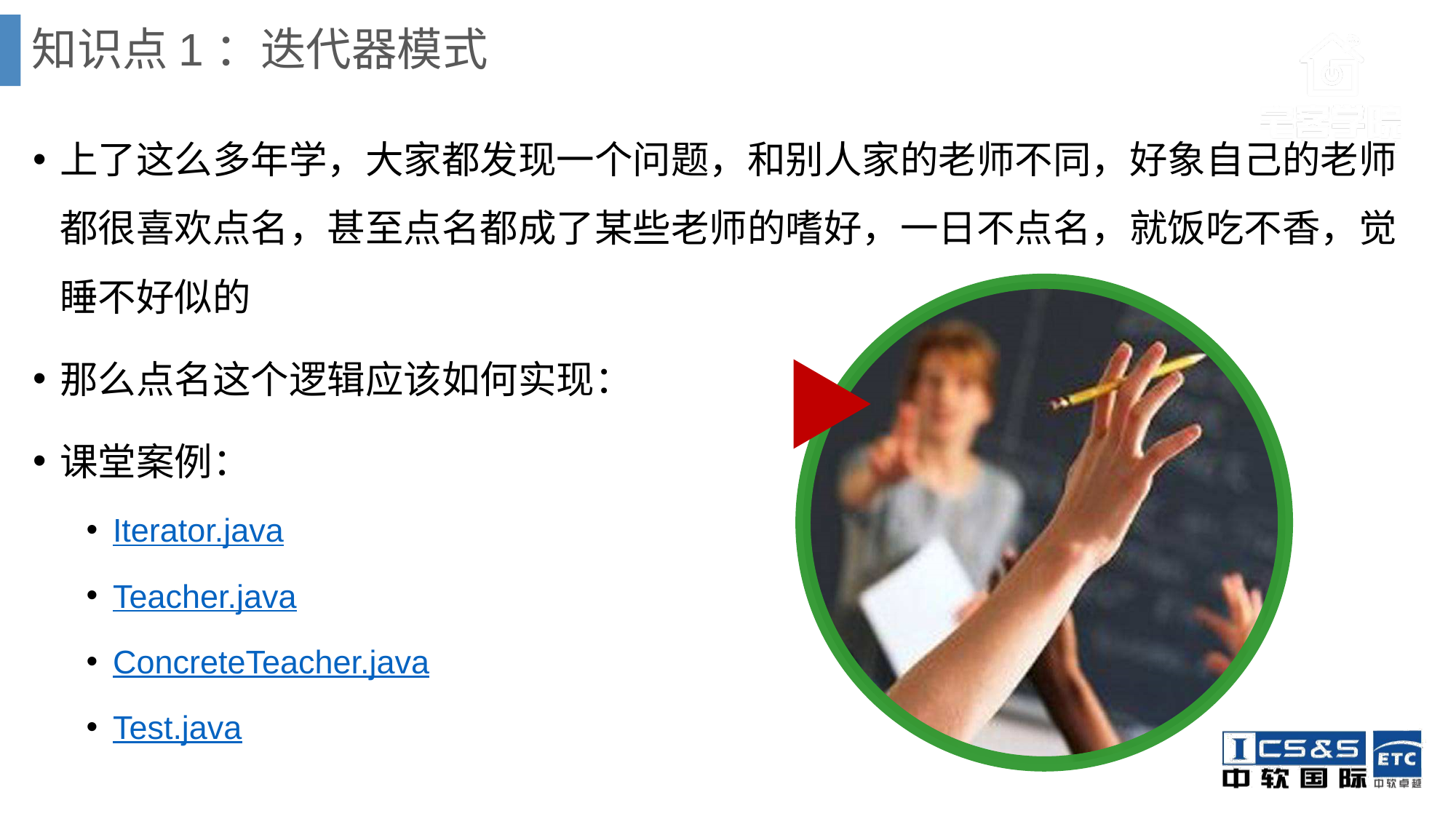

# 知识点1：迭代器模式
上了这么多年学，大家都发现一个问题，和别人家的老师不同，好象自己的老师都很喜欢点名，甚至点名都成了某些老师的嗜好，一日不点名，就饭吃不香，觉睡不好似的
那么点名这个逻辑应该如何实现：
课堂案例：
Iterator.java
Teacher.java
ConcreteTeacher.java
Test.java